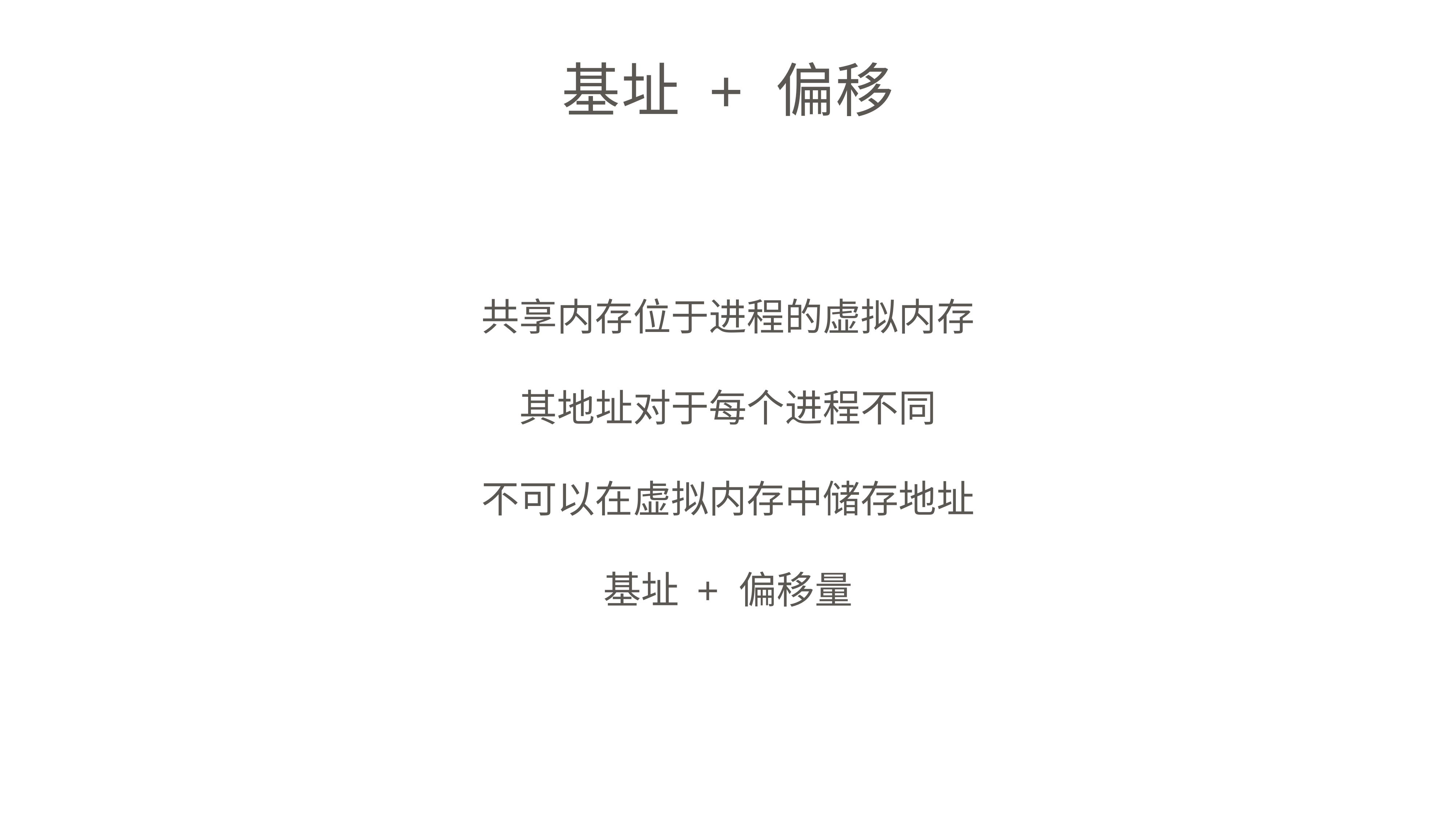

# 基址 + 偏移
共享内存位于进程的虚拟内存

其地址对于每个进程不同

不可以在虚拟内存中储存地址

基址 + 偏移量